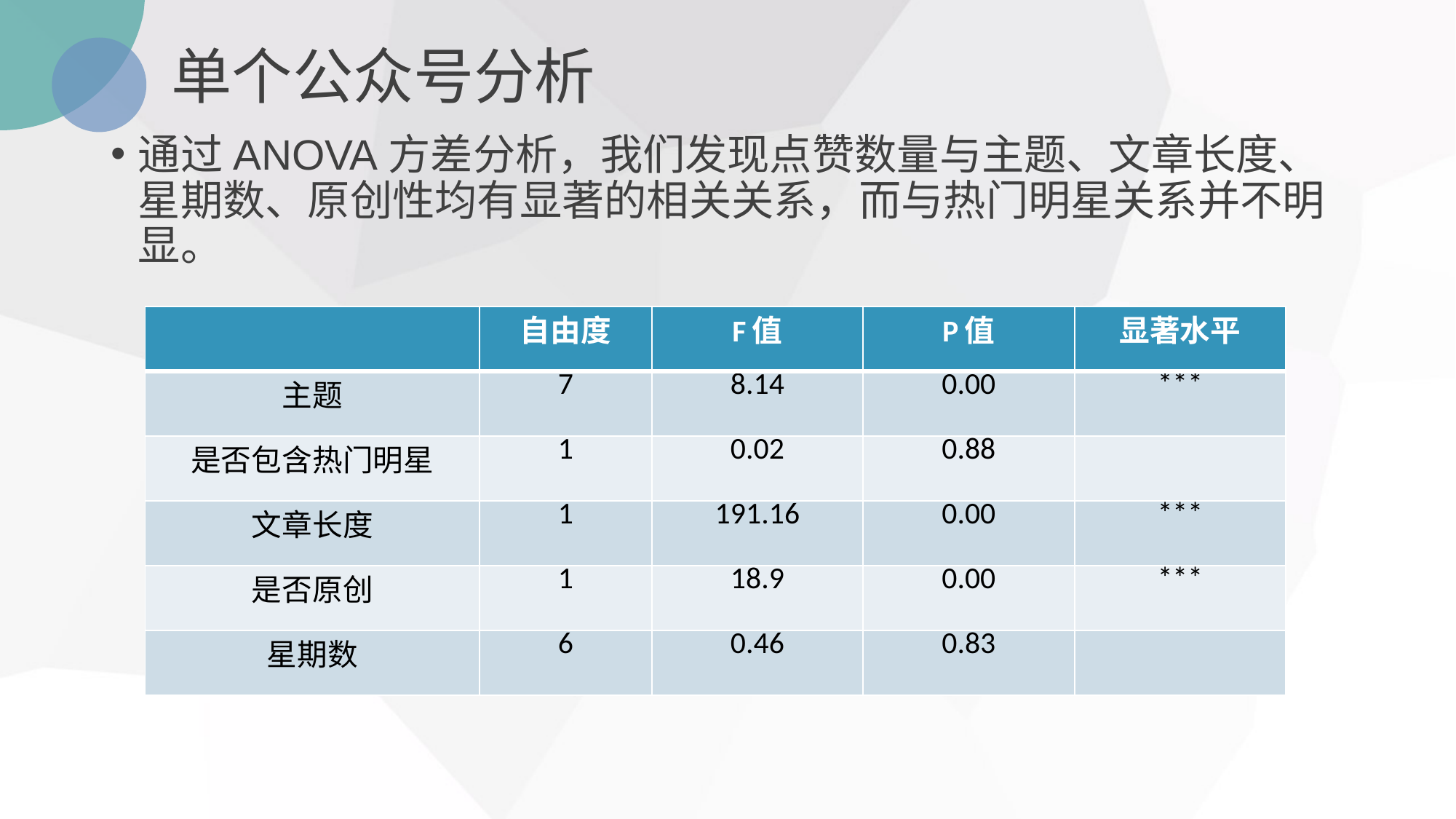

# 单个公众号分析
通过ANOVA方差分析，我们发现点赞数量与主题、文章长度、星期数、原创性均有显著的相关关系，而与热门明星关系并不明显。
|  | 自由度 | F值 | P值 | 显著水平 |
| --- | --- | --- | --- | --- |
| 主题 | 7 | 8.14 | 0.00 | \*\*\* |
| 是否包含热门明星 | 1 | 0.02 | 0.88 |  |
| 文章长度 | 1 | 191.16 | 0.00 | \*\*\* |
| 是否原创 | 1 | 18.9 | 0.00 | \*\*\* |
| 星期数 | 6 | 0.46 | 0.83 |  |